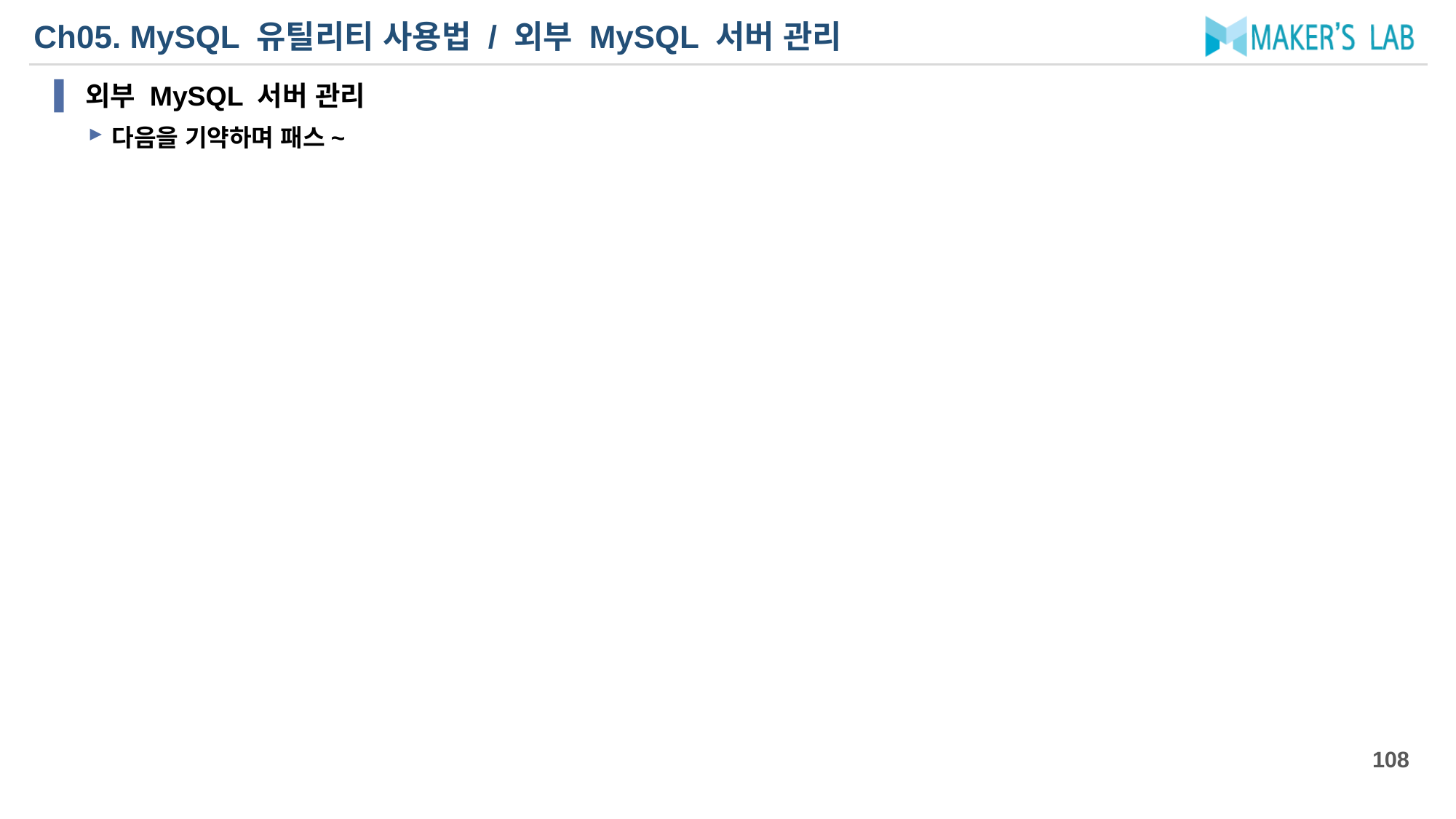

# Ch05. MySQL 유틸리티 사용법 / 외부 MySQL 서버 관리
외부 MySQL 서버 관리
다음을 기약하며 패스~
108